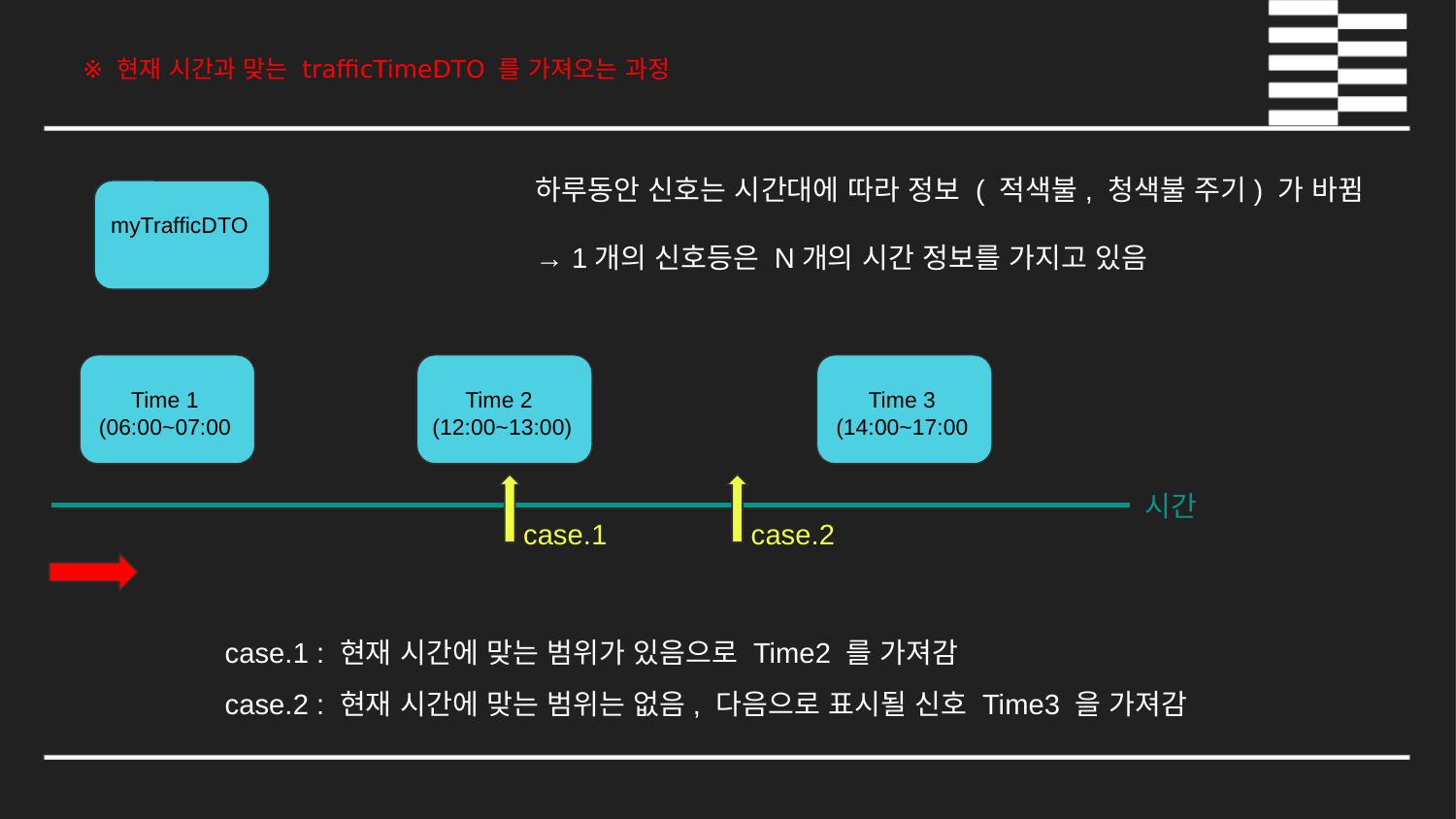

※ 현재 시간과 맞는 trafficTimeDTO 를 가져오는 과정
하루동안 신호는 시간대에 따라 정보 ( 적색불, 청색불 주기) 가 바뀜

→ 1개의 신호등은 N개의 시간 정보를 가지고 있음

myTrafficDTO

Time 1
(06:00~07:00

Time 2
(12:00~13:00)

Time 3
(14:00~17:00
시간

case.1
case.2

case.1 : 현재 시간에 맞는 범위가 있음으로 Time2 를 가져감
case.2 : 현재 시간에 맞는 범위는 없음, 다음으로 표시될 신호 Time3 을 가져감